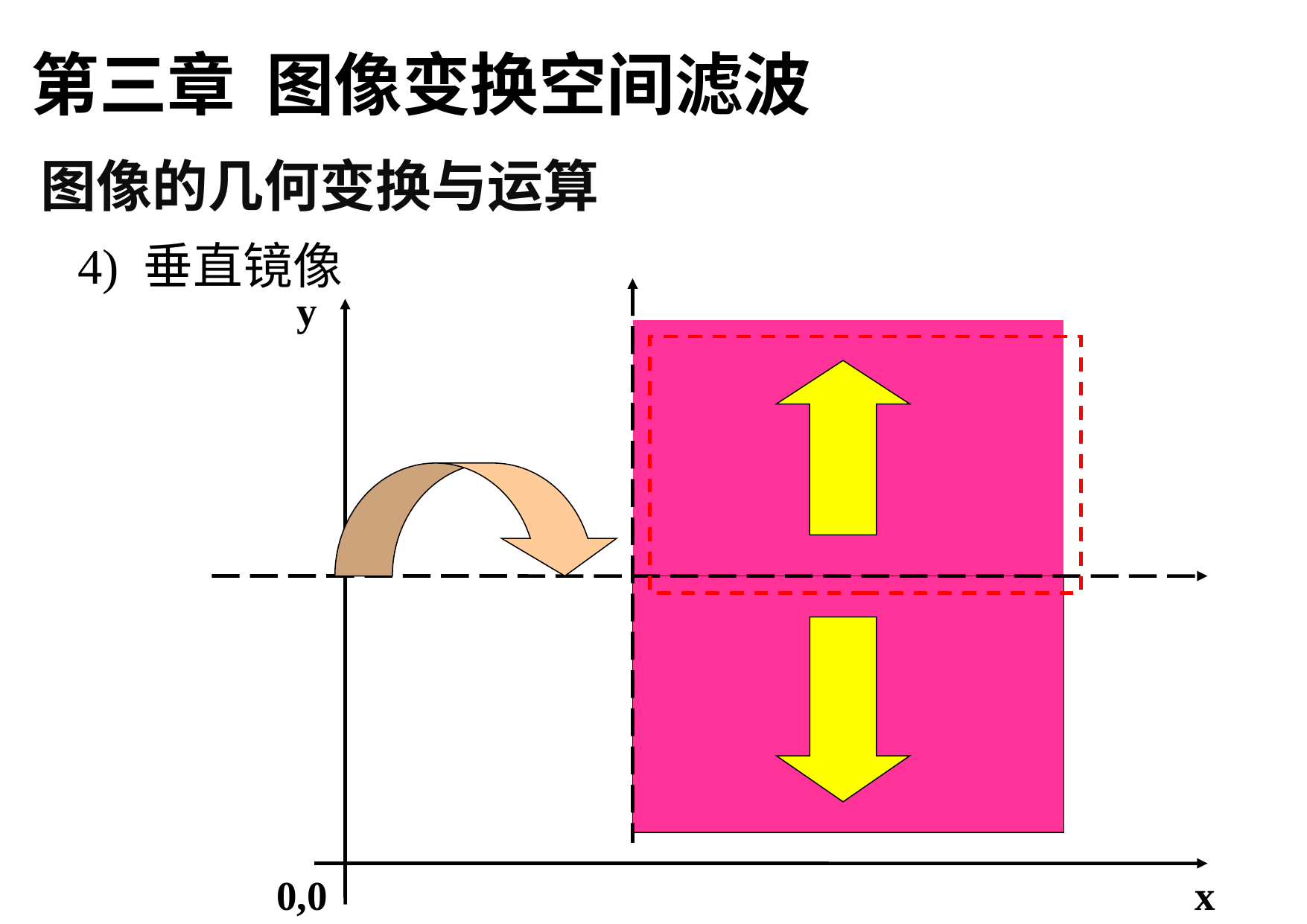

第三章  图像变换空间滤波
图像的几何变换与运算
4) 垂直镜像

y

0,0
x